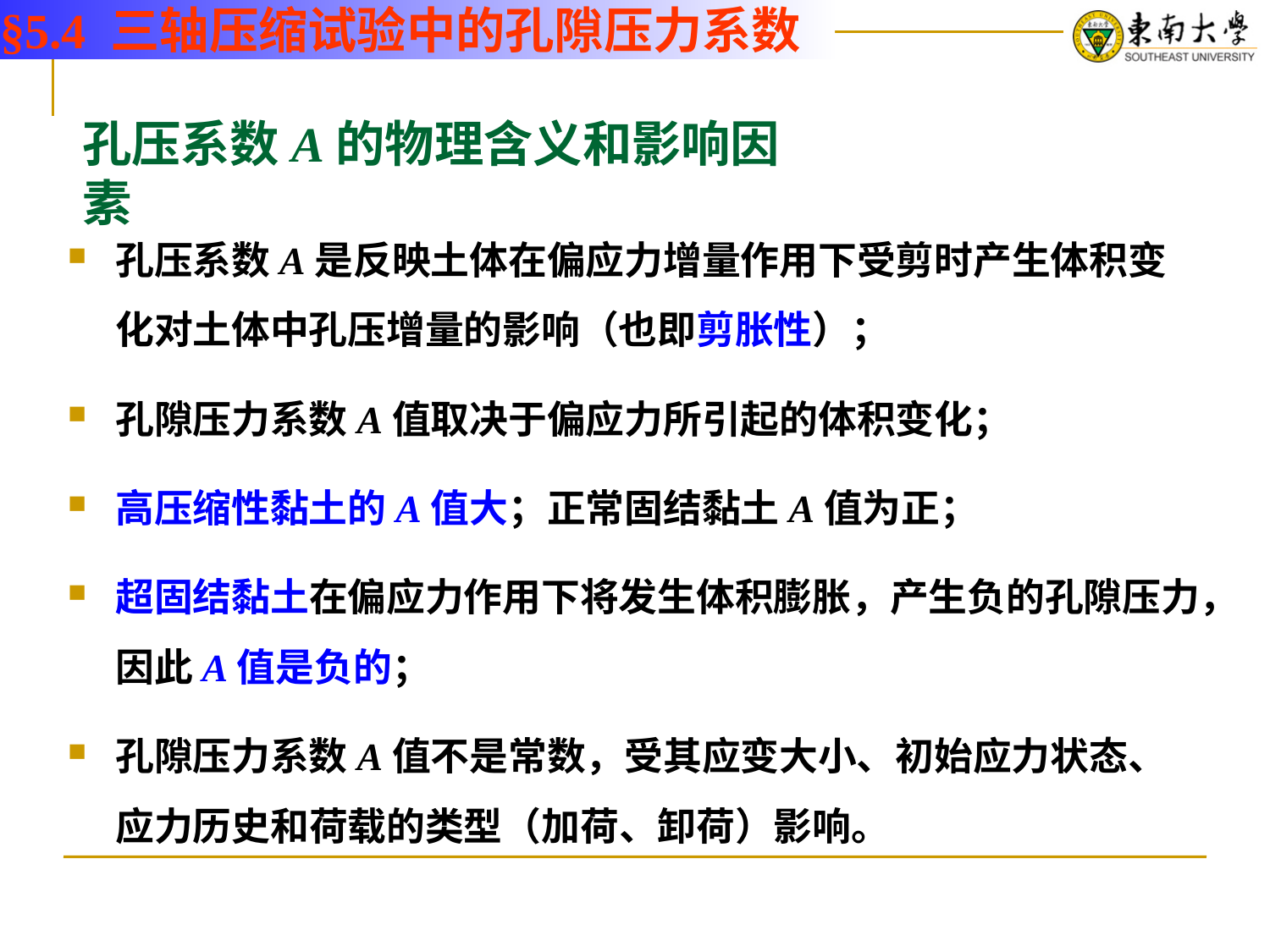

§5.4 三轴压缩试验中的孔隙压力系数
# 孔压系数A的物理含义和影响因素
孔压系数A是反映土体在偏应力增量作用下受剪时产生体积变化对土体中孔压增量的影响（也即剪胀性）；
孔隙压力系数A值取决于偏应力所引起的体积变化；
高压缩性黏土的A值大；正常固结黏土A值为正；
超固结黏土在偏应力作用下将发生体积膨胀，产生负的孔隙压力，因此A值是负的；
孔隙压力系数A值不是常数，受其应变大小、初始应力状态、应力历史和荷载的类型（加荷、卸荷）影响。